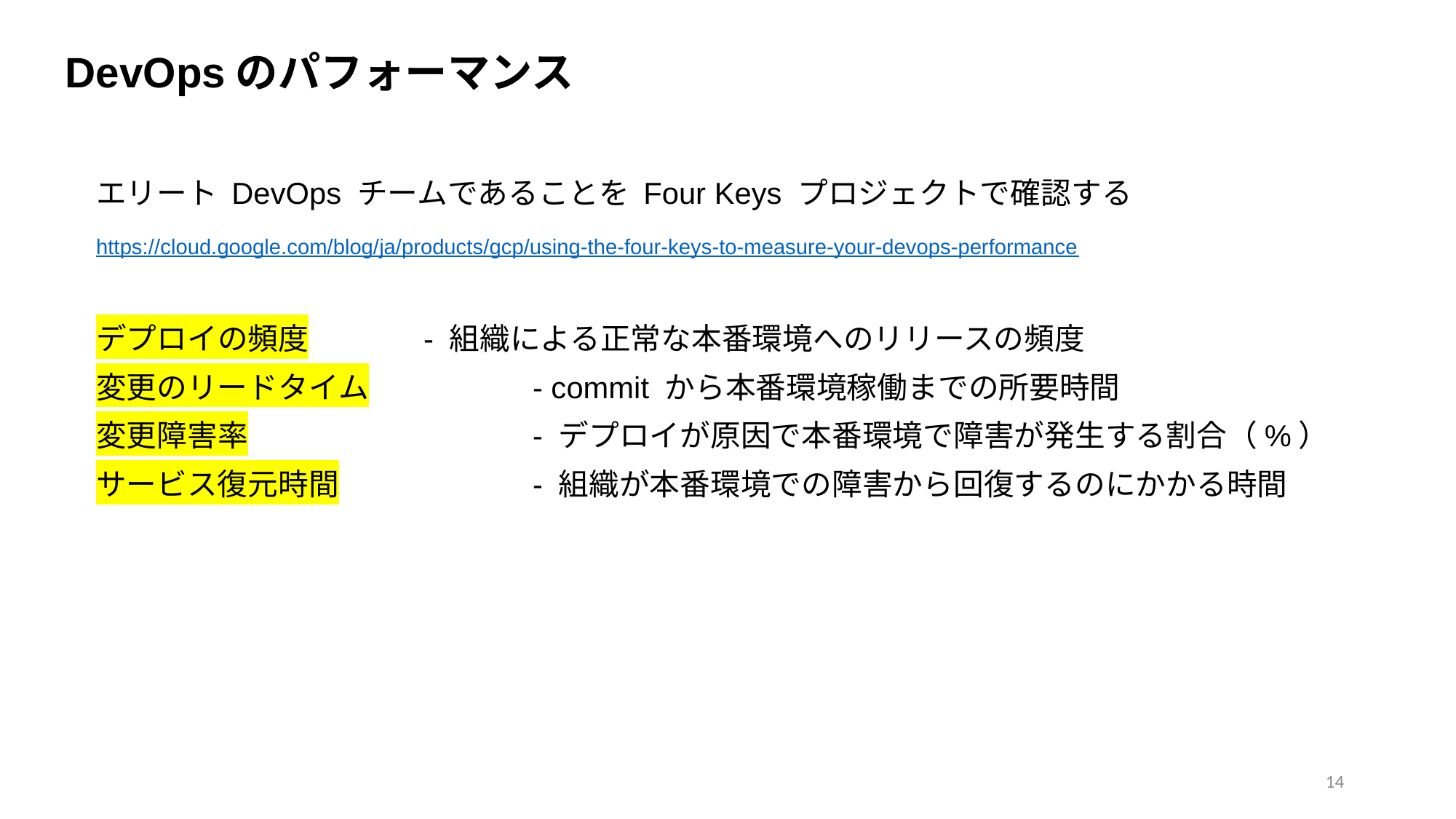

DevOpsのパフォーマンス
エリート DevOps チームであることを Four Keys プロジェクトで確認する
https://cloud.google.com/blog/ja/products/gcp/using-the-four-keys-to-measure-your-devops-performance

デプロイの頻度		- 組織による正常な本番環境へのリリースの頻度
変更のリードタイム		- commit から本番環境稼働までの所要時間
変更障害率			- デプロイが原因で本番環境で障害が発生する割合（%）
サービス復元時間		- 組織が本番環境での障害から回復するのにかかる時間
14